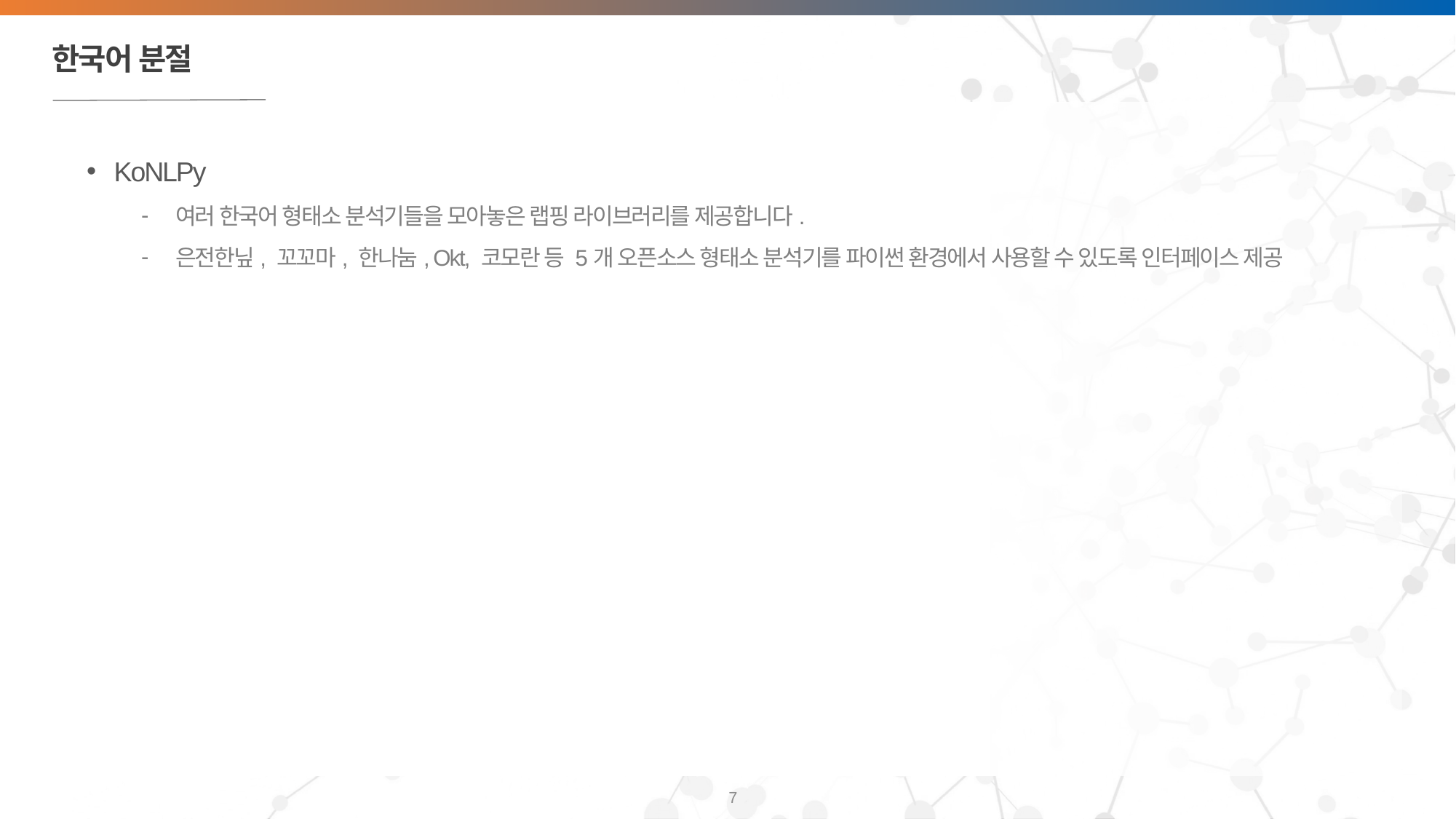

# 한국어 분절

KoNLPy
여러 한국어 형태소 분석기들을 모아놓은 랩핑 라이브러리를 제공합니다.
은전한닢, 꼬꼬마, 한나눔, Okt, 코모란 등 5개 오픈소스 형태소 분석기를 파이썬 환경에서 사용할 수 있도록 인터페이스 제공
7